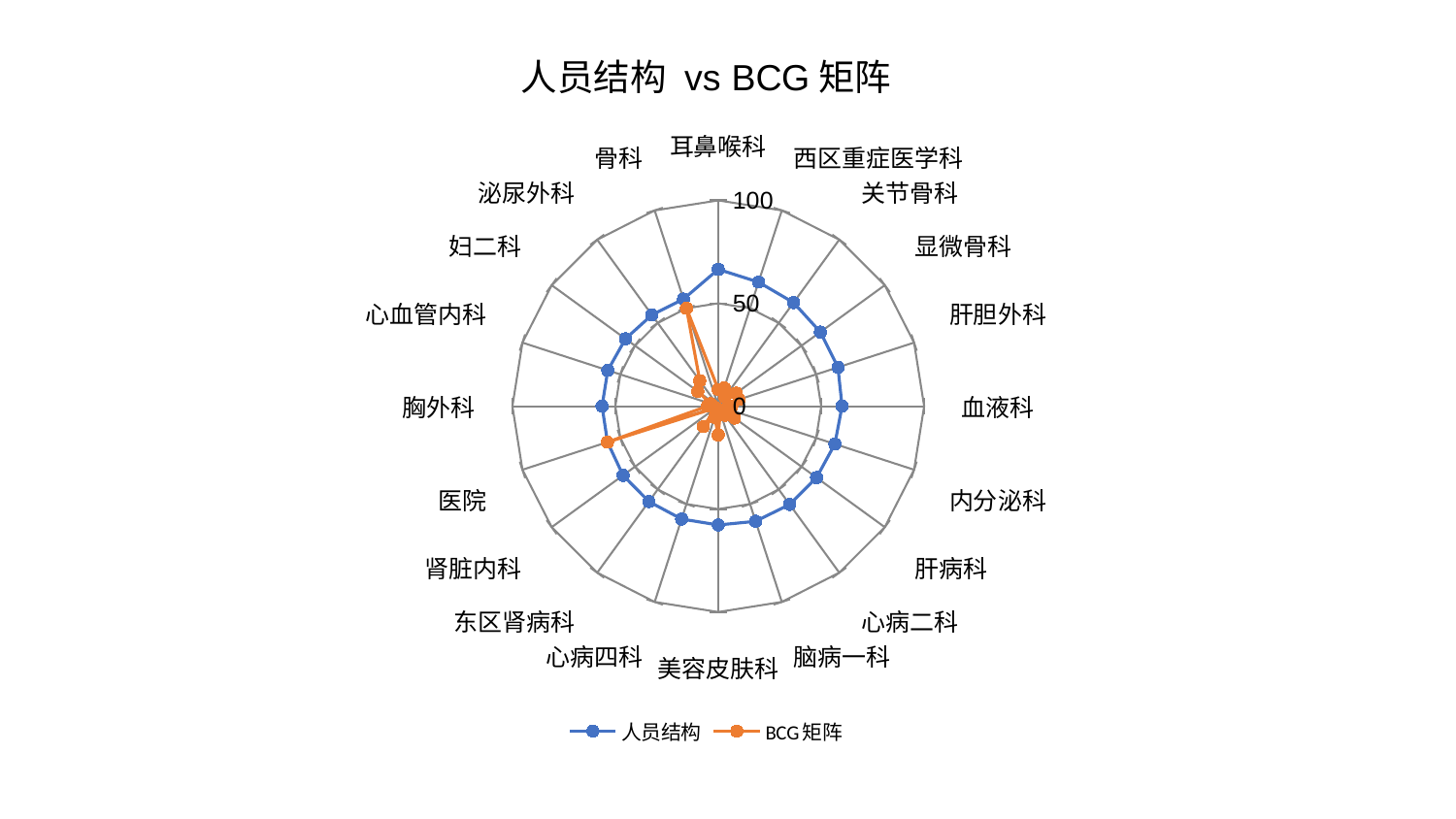

### Chart: 人员结构 vs BCG矩阵

| Category | 人员结构 | BCG矩阵 |
|---|---|---|
| 耳鼻喉科 | 66.49356996814713 | 8.152453008579336 |
| 西区重症医学科 | 63.38870258729589 | 9.300361808176069 |
| 关节骨科 | 62.23498510103238 | 5.539480704056111 |
| 显微骨科 | 61.30771985497111 | 10.811127643688684 |
| 肝胆外科 | 61.1338796459633 | 10.582432794490693 |
| 血液科 | 60.144408439142744 | 6.578351546993488 |
| 内分泌科 | 59.559457971258524 | 3.967435328294142 |
| 肝病科 | 59.0404431525906 | 9.801168034245324 |
| 心病二科 | 58.98533134059614 | 5.471501041536515 |
| 脑病一科 | 58.815750688481046 | 3.225537079085237 |
| 美容皮肤科 | 57.71448945231059 | 13.995482421896437 |
| 心病四科 | 57.65975183795657 | 5.618443369305067 |
| 东区肾病科 | 57.30033288849687 | 12.276776945228491 |
| 肾脏内科 | 57.161796293594186 | 1.3556468690162455 |
| 医院 | 56.57713417571771 | 56.62353569152373 |
| 胸外科 | 56.44595547783248 | 5.247986766121274 |
| 心血管内科 | 56.42541348288761 | 3.834635672600494 |
| 妇二科 | 55.70790130884029 | 12.327077131510183 |
| 泌尿外科 | 54.84254482905688 | 15.2781582900462 |
| 骨科 | 54.71615164850729 | 50.00042626874621 |
29